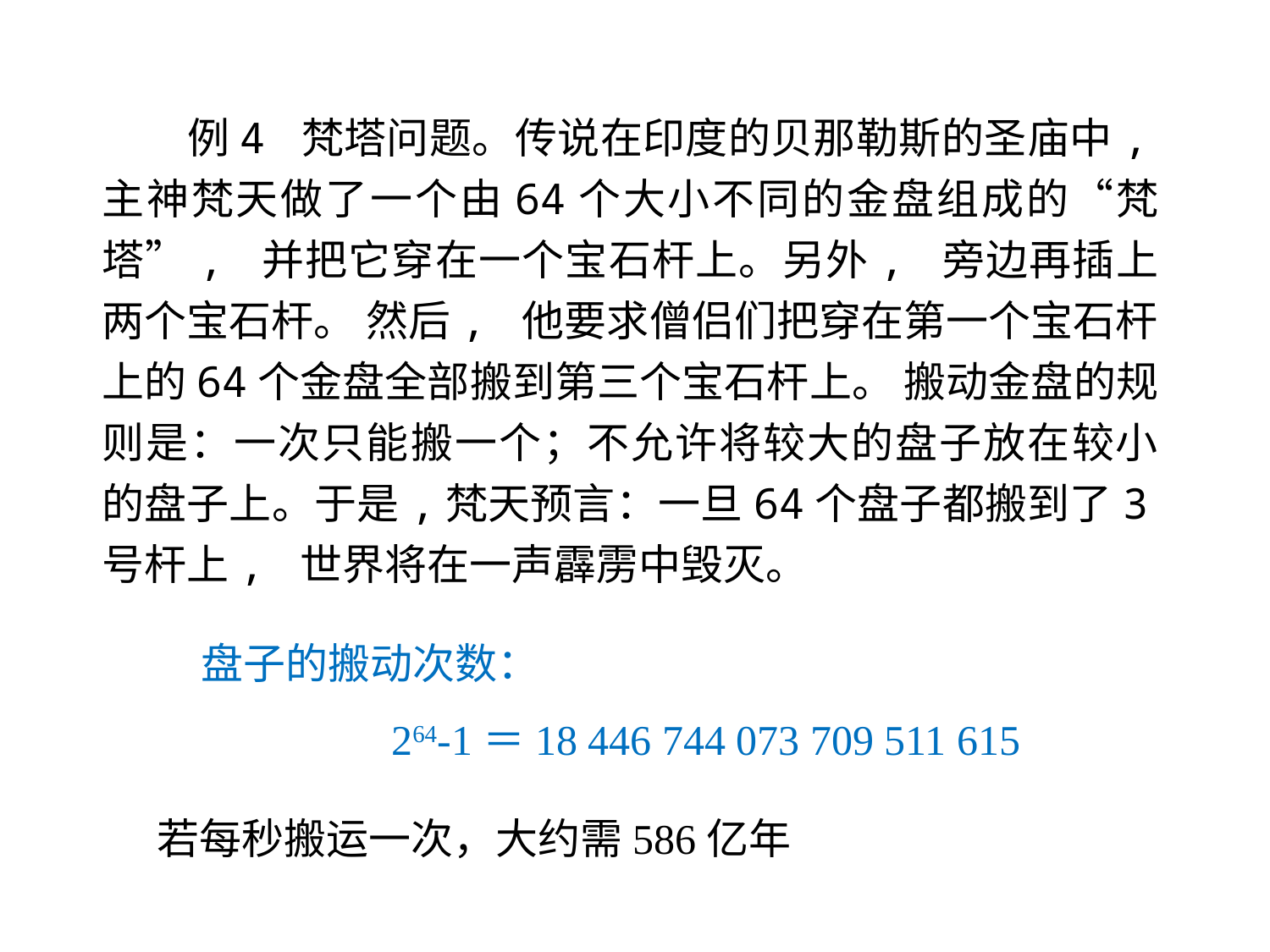

例4 梵塔问题。传说在印度的贝那勒斯的圣庙中,主神梵天做了一个由64个大小不同的金盘组成的“梵塔”, 并把它穿在一个宝石杆上。另外, 旁边再插上两个宝石杆。 然后, 他要求僧侣们把穿在第一个宝石杆上的64个金盘全部搬到第三个宝石杆上。 搬动金盘的规则是：一次只能搬一个；不允许将较大的盘子放在较小的盘子上。于是,梵天预言：一旦64个盘子都搬到了3号杆上, 世界将在一声霹雳中毁灭。
盘子的搬动次数：
                  264-1＝18 446 744 073 709 511 615
若每秒搬运一次，大约需586亿年